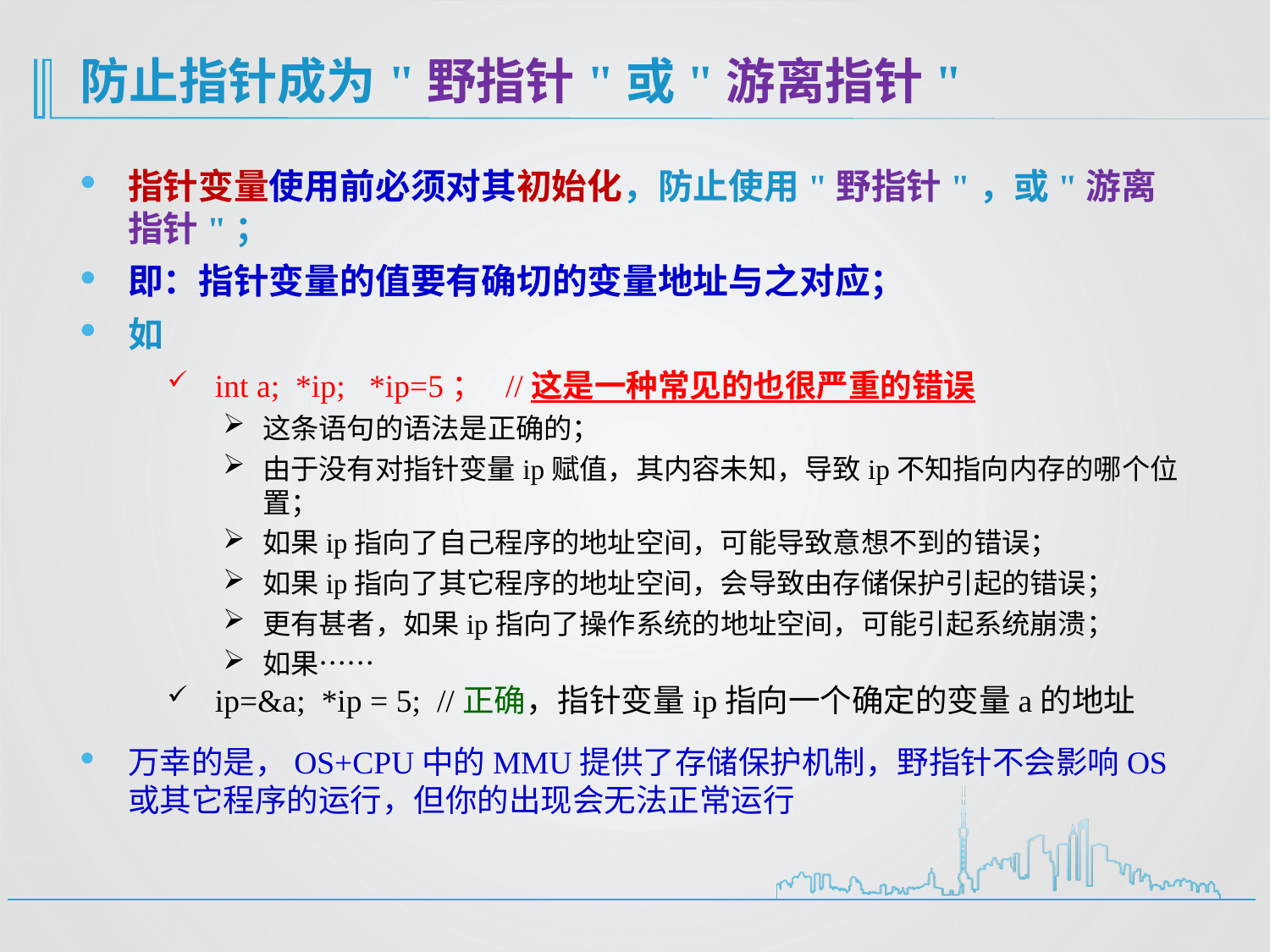

# 防止指针成为"野指针"或"游离指针"
指针变量使用前必须对其初始化，防止使用"野指针"，或"游离指针"；
即：指针变量的值要有确切的变量地址与之对应；
如
int a;  *ip;   *ip=5；  //这是一种常见的也很严重的错误
这条语句的语法是正确的；
由于没有对指针变量ip赋值，其内容未知，导致ip不知指向内存的哪个位置；
如果ip指向了自己程序的地址空间，可能导致意想不到的错误；
如果ip指向了其它程序的地址空间，会导致由存储保护引起的错误；
更有甚者，如果ip指向了操作系统的地址空间，可能引起系统崩溃；
如果……
ip=&a;  *ip = 5;  //正确，指针变量ip指向一个确定的变量a的地址
万幸的是，OS+CPU中的MMU提供了存储保护机制，野指针不会影响OS或其它程序的运行，但你的出现会无法正常运行